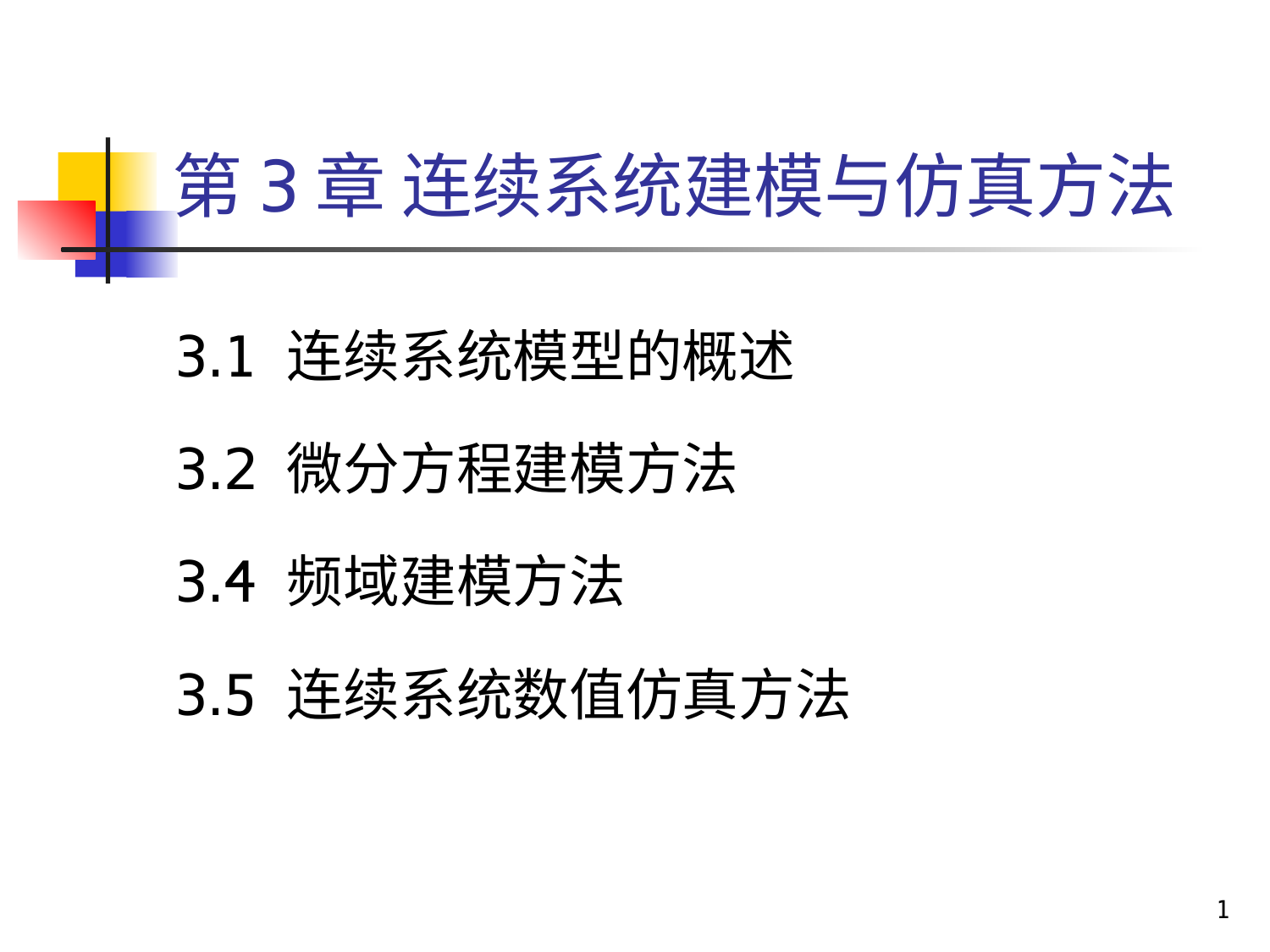

# 第3章 连续系统建模与仿真方法
3.1 连续系统模型的概述
3.2 微分方程建模方法
3.4 频域建模方法
3.5 连续系统数值仿真方法
1